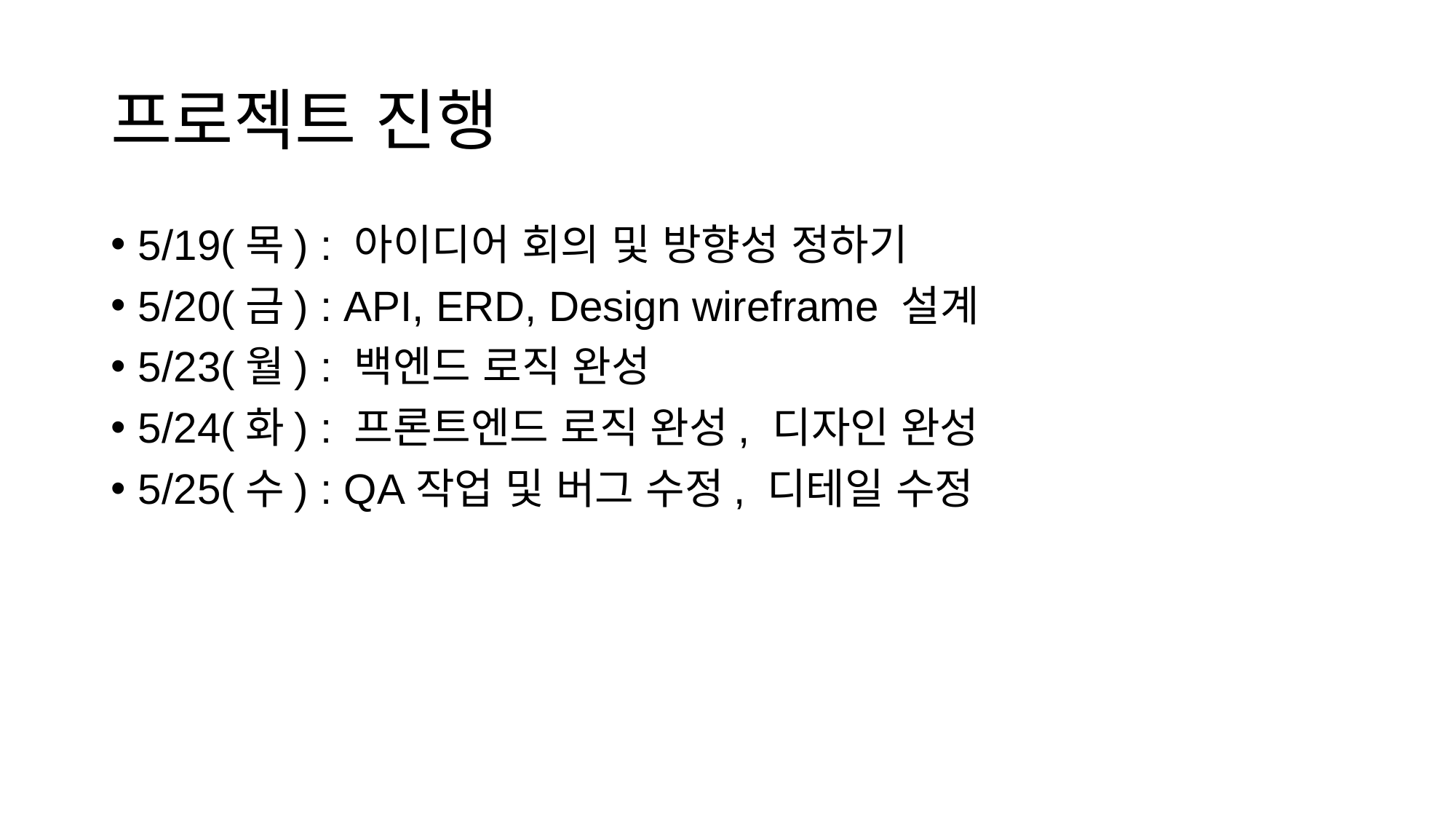

# 프로젝트 진행
5/19(목) : 아이디어 회의 및 방향성 정하기
5/20(금) : API, ERD, Design wireframe 설계
5/23(월) : 백엔드 로직 완성
5/24(화) : 프론트엔드 로직 완성, 디자인 완성
5/25(수) : QA작업 및 버그 수정, 디테일 수정